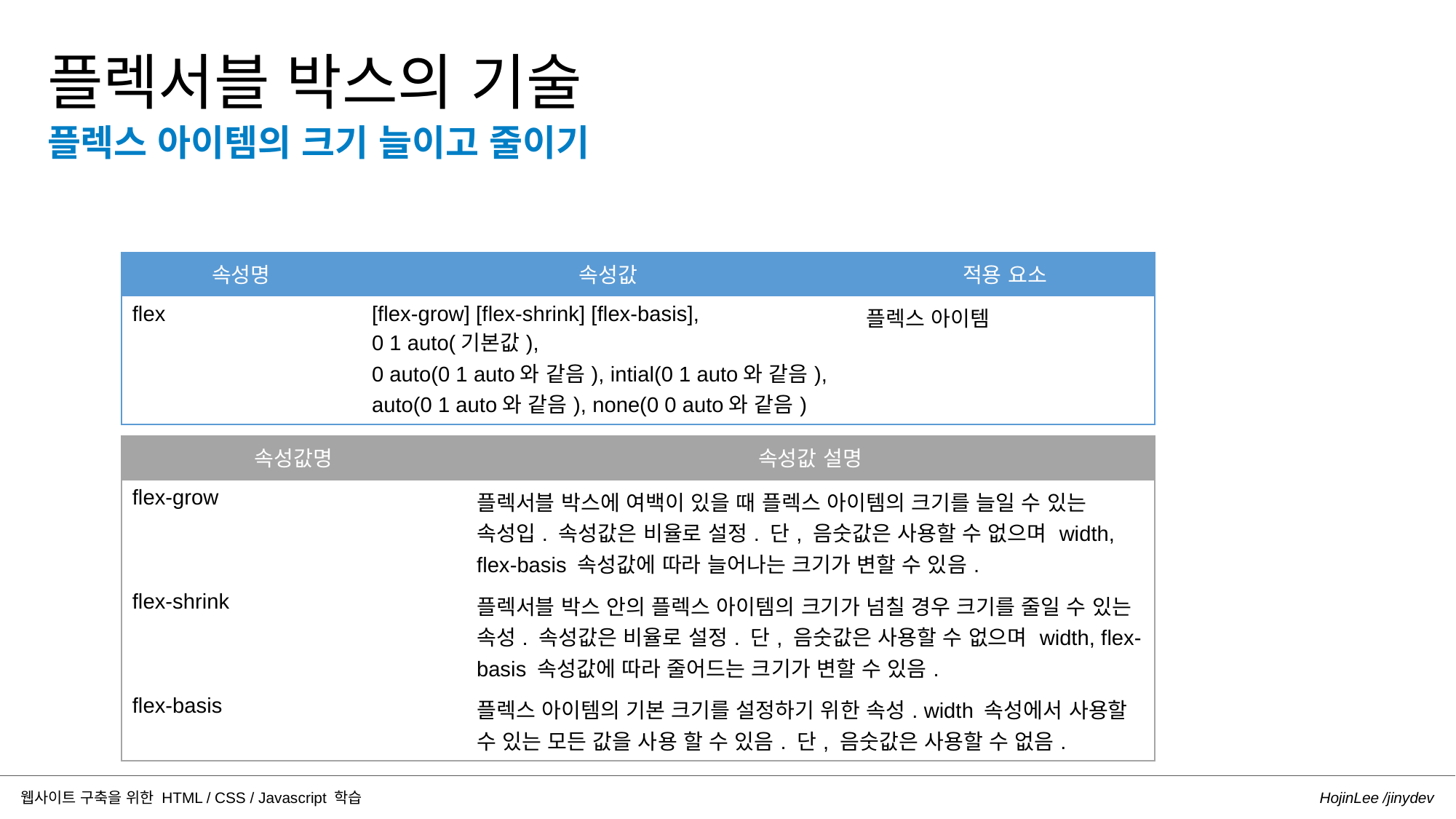

플렉서블 박스의 기술
플렉스 아이템의 크기 늘이고 줄이기
| 속성명 | 속성값 | 적용 요소 |
| --- | --- | --- |
| flex | [flex-grow] [flex-shrink] [flex-basis], 0 1 auto(기본값), 0 auto(0 1 auto와 같음), intial(0 1 auto와 같음), auto(0 1 auto와 같음), none(0 0 auto와 같음) | 플렉스 아이템 |
| 속성값명 | 속성값 설명 |
| --- | --- |
| flex-grow | 플렉서블 박스에 여백이 있을 때 플렉스 아이템의 크기를 늘일 수 있는 속성입. 속성값은 비율로 설정. 단, 음숫값은 사용할 수 없으며 width, flex-basis 속성값에 따라 늘어나는 크기가 변할 수 있음. |
| flex-shrink | 플렉서블 박스 안의 플렉스 아이템의 크기가 넘칠 경우 크기를 줄일 수 있는 속성. 속성값은 비율로 설정. 단, 음숫값은 사용할 수 없으며 width, flex-basis 속성값에 따라 줄어드는 크기가 변할 수 있음. |
| flex-basis | 플렉스 아이템의 기본 크기를 설정하기 위한 속성. width 속성에서 사용할 수 있는 모든 값을 사용 할 수 있음. 단, 음숫값은 사용할 수 없음. |
HojinLee /jinydev
웹사이트 구축을 위한 HTML / CSS / Javascript 학습